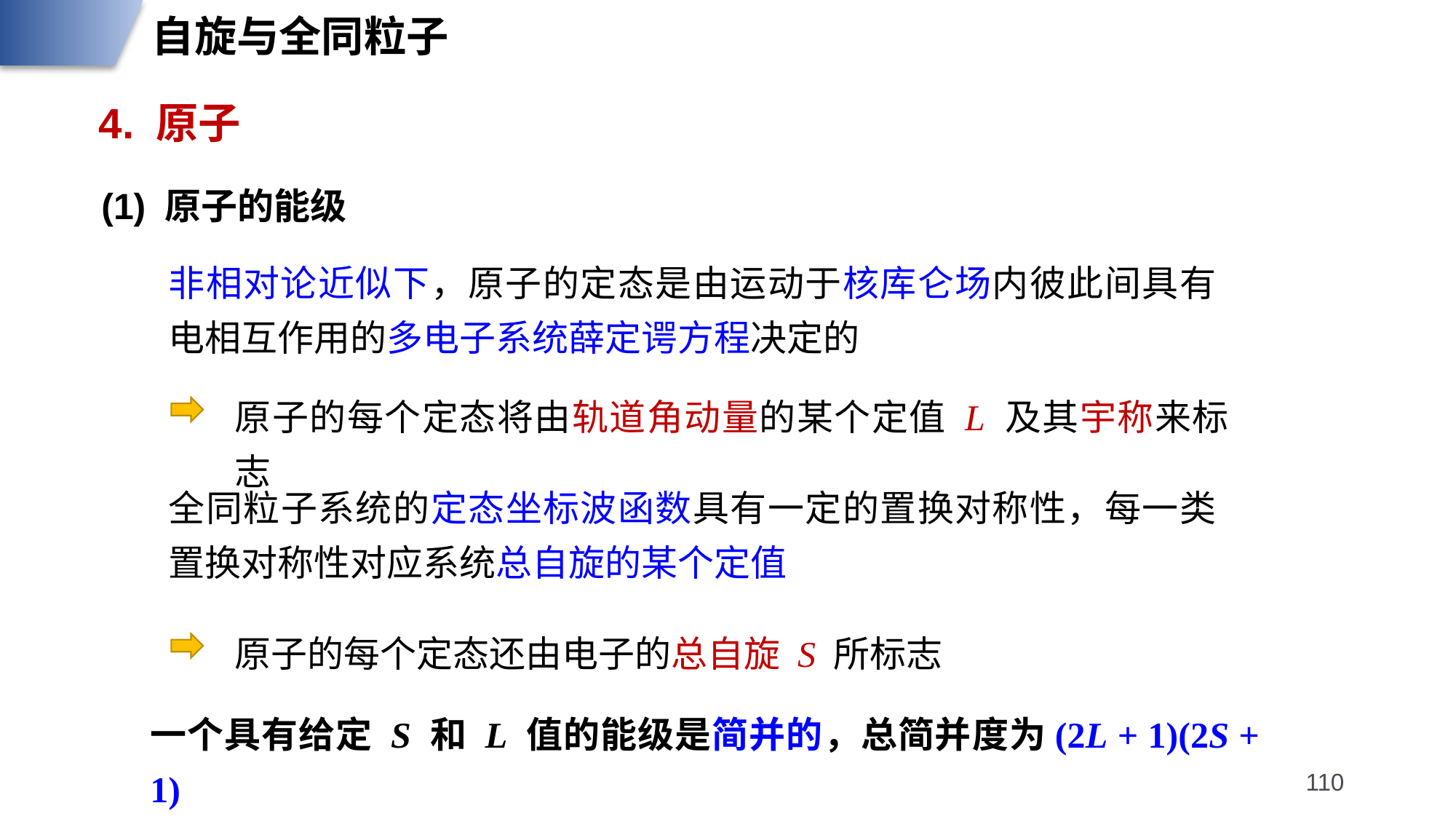

自旋与全同粒子
4. 原子
(1) 原子的能级
非相对论近似下，原子的定态是由运动于核库仑场内彼此间具有电相互作用的多电子系统薛定谔方程决定的
原子的每个定态将由轨道角动量的某个定值 L 及其宇称来标志

全同粒子系统的定态坐标波函数具有一定的置换对称性，每一类置换对称性对应系统总自旋的某个定值
原子的每个定态还由电子的总自旋 S 所标志

一个具有给定 S 和 L 值的能级是简并的，总简并度为(2L + 1)(2S + 1)
110